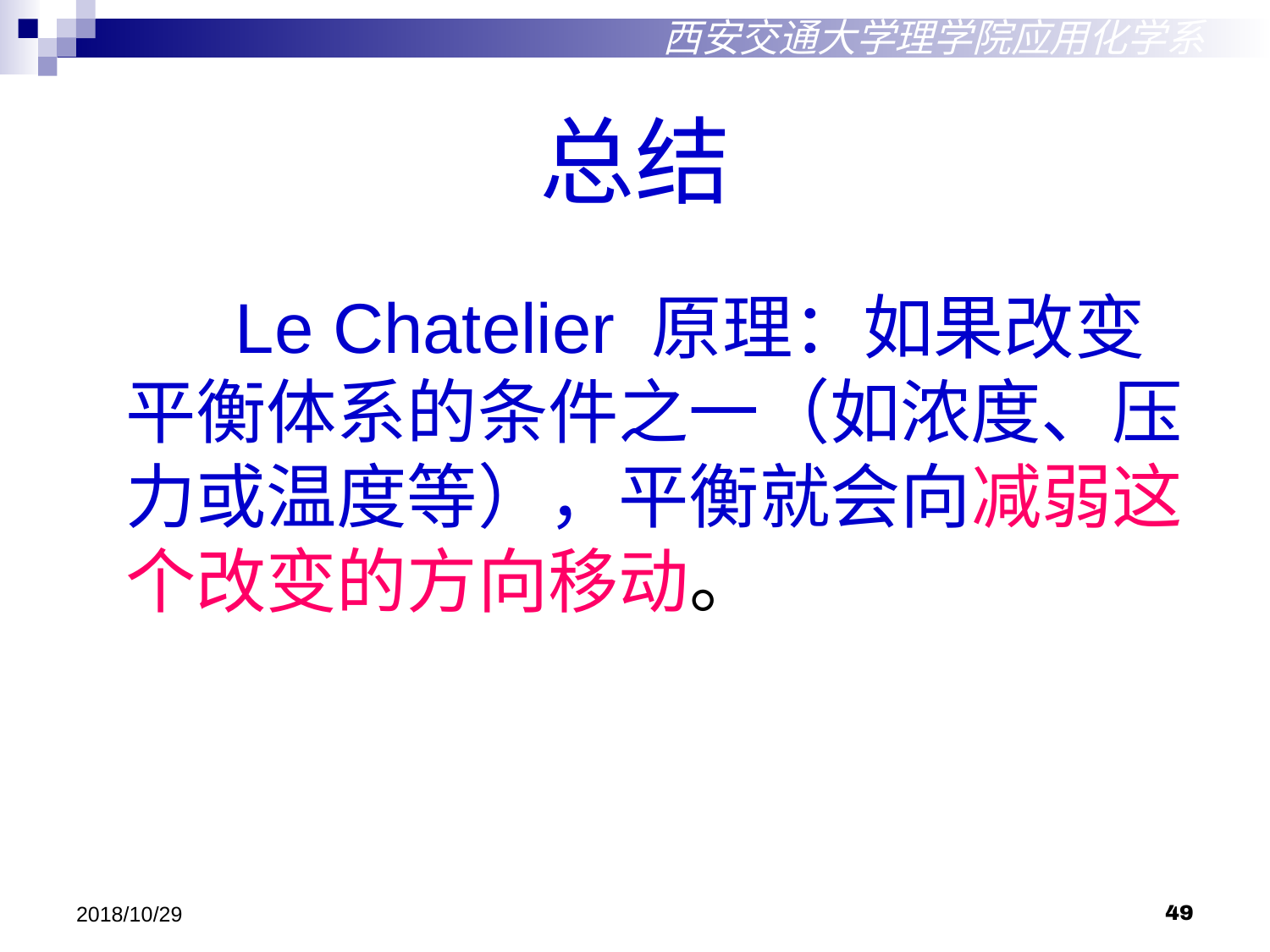

总结
西安交通大学理学院应用化学系
        Le Chatelier 原理：如果改变平衡体系的条件之一（如浓度、压力或温度等），平衡就会向减弱这个改变的方向移动。
2018/10/29
49